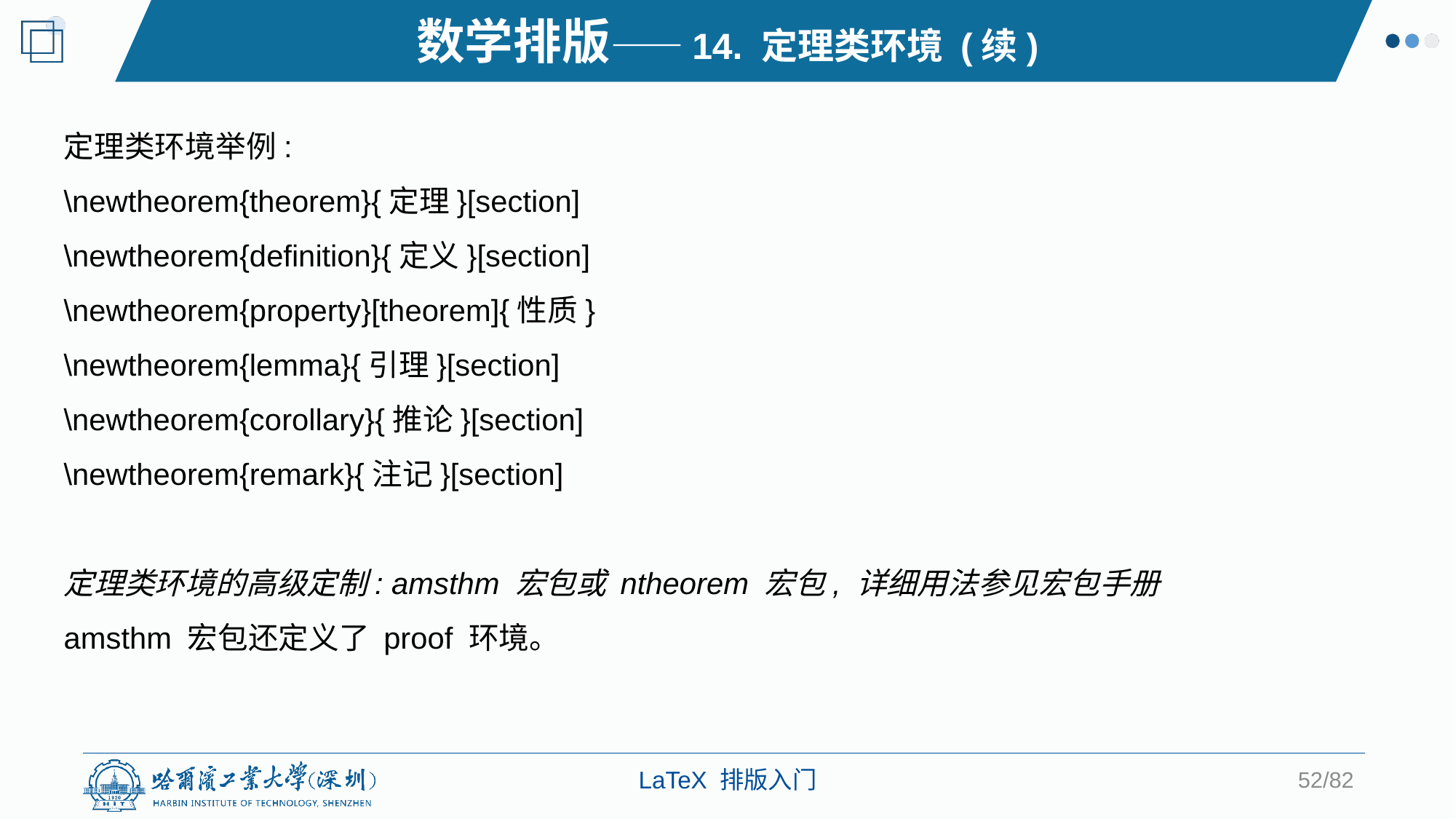

数学排版——14. 定理类环境 (续)
定理类环境举例:
\newtheorem{theorem}{定理}[section]
\newtheorem{definition}{定义}[section]
\newtheorem{property}[theorem]{性质}
\newtheorem{lemma}{引理}[section]
\newtheorem{corollary}{推论}[section]
\newtheorem{remark}{注记}[section]

定理类环境的高级定制: amsthm 宏包或 ntheorem 宏包, 详细用法参见宏包手册
amsthm 宏包还定义了 proof 环境。
52/82